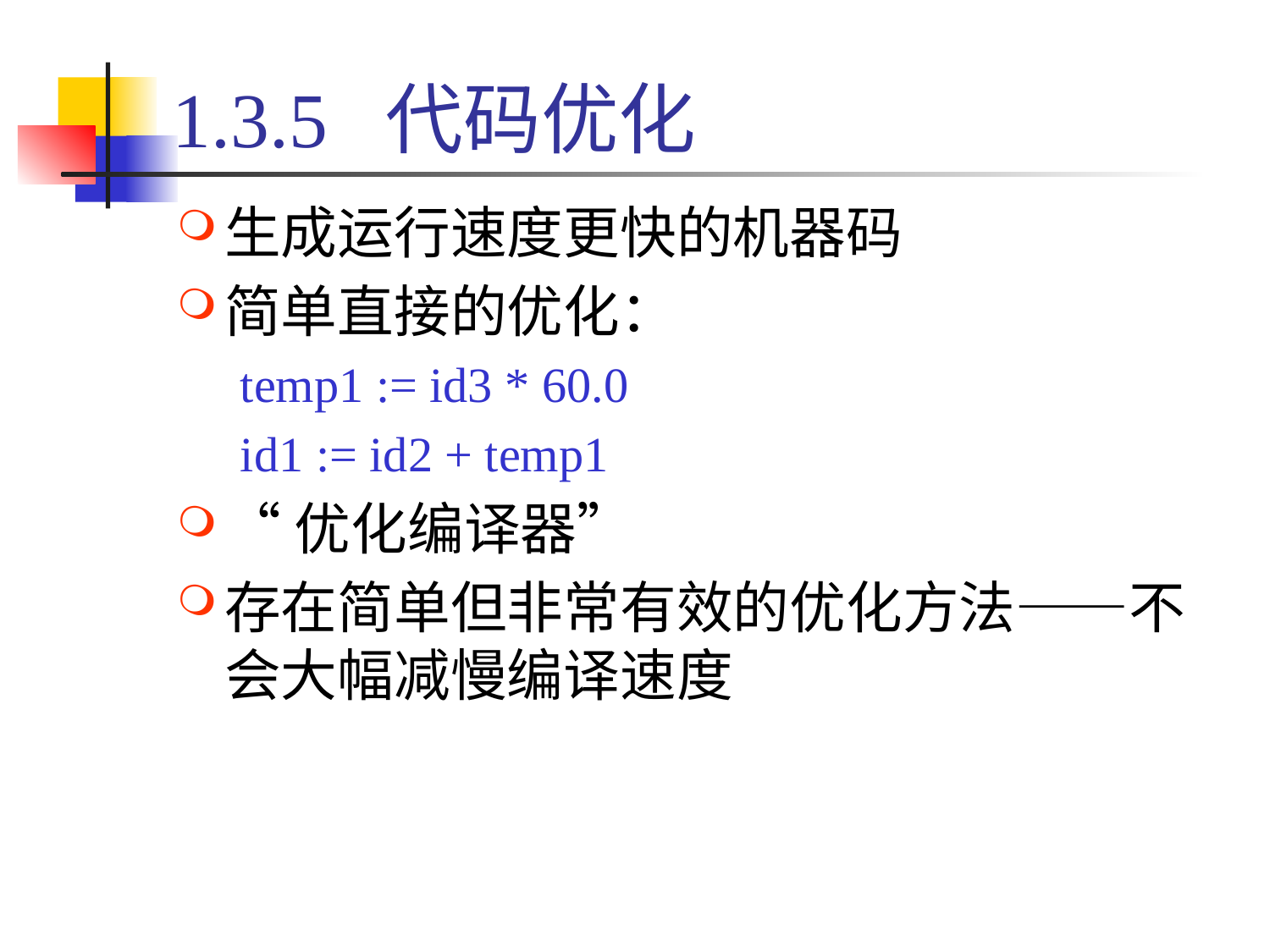

# 1.3.5  代码优化
生成运行速度更快的机器码
简单直接的优化：
temp1 := id3 * 60.0
id1 := id2 + temp1
“优化编译器”
存在简单但非常有效的优化方法——不会大幅减慢编译速度